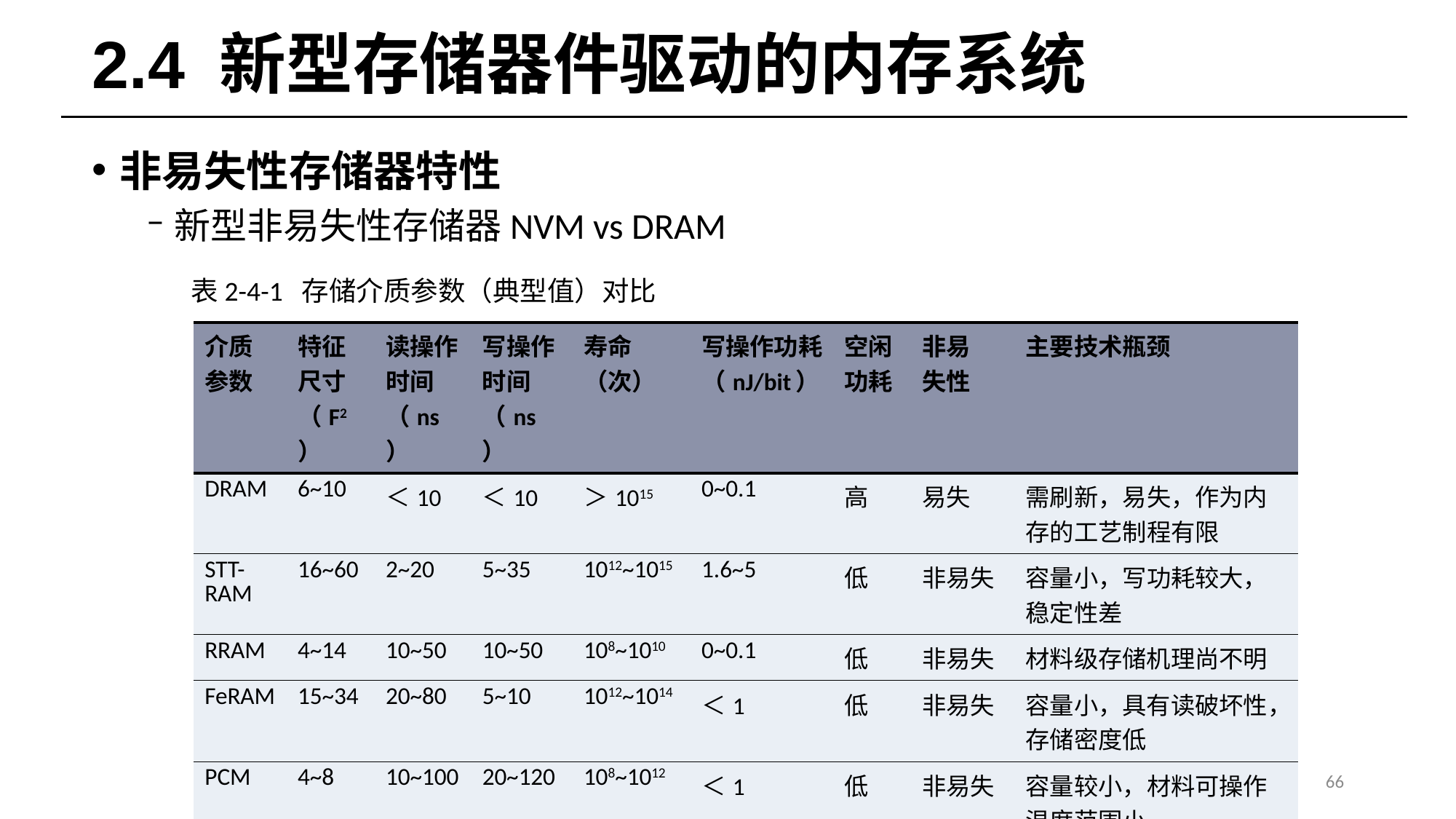

# 2.4 新型存储器件驱动的内存系统
非易失性存储器特性
新型非易失性存储器NVM vs DRAM
表2-4-1  存储介质参数（典型值）对比
| 介质参数 | 特征尺寸（F2） | 读操作时间（ns） | 写操作时间（ns） | 寿命 （次） | 写操作功耗 （nJ/bit） | 空闲功耗 | 非易 失性 | 主要技术瓶颈 |
| --- | --- | --- | --- | --- | --- | --- | --- | --- |
| DRAM | 6~10 | ＜10 | ＜10 | ＞1015 | 0~0.1 | 高 | 易失 | 需刷新，易失，作为内存的工艺制程有限 |
| STT-RAM | 16~60 | 2~20 | 5~35 | 1012~1015 | 1.6~5 | 低 | 非易失 | 容量小，写功耗较大，稳定性差 |
| RRAM | 4~14 | 10~50 | 10~50 | 108~1010 | 0~0.1 | 低 | 非易失 | 材料级存储机理尚不明 |
| FeRAM | 15~34 | 20~80 | 5~10 | 1012~1014 | ＜1 | 低 | 非易失 | 容量小，具有读破坏性，存储密度低 |
| PCM | 4~8 | 10~100 | 20~120 | 108~1012 | ＜1 | 低 | 非易失 | 容量较小，材料可操作温度范围小 |
66